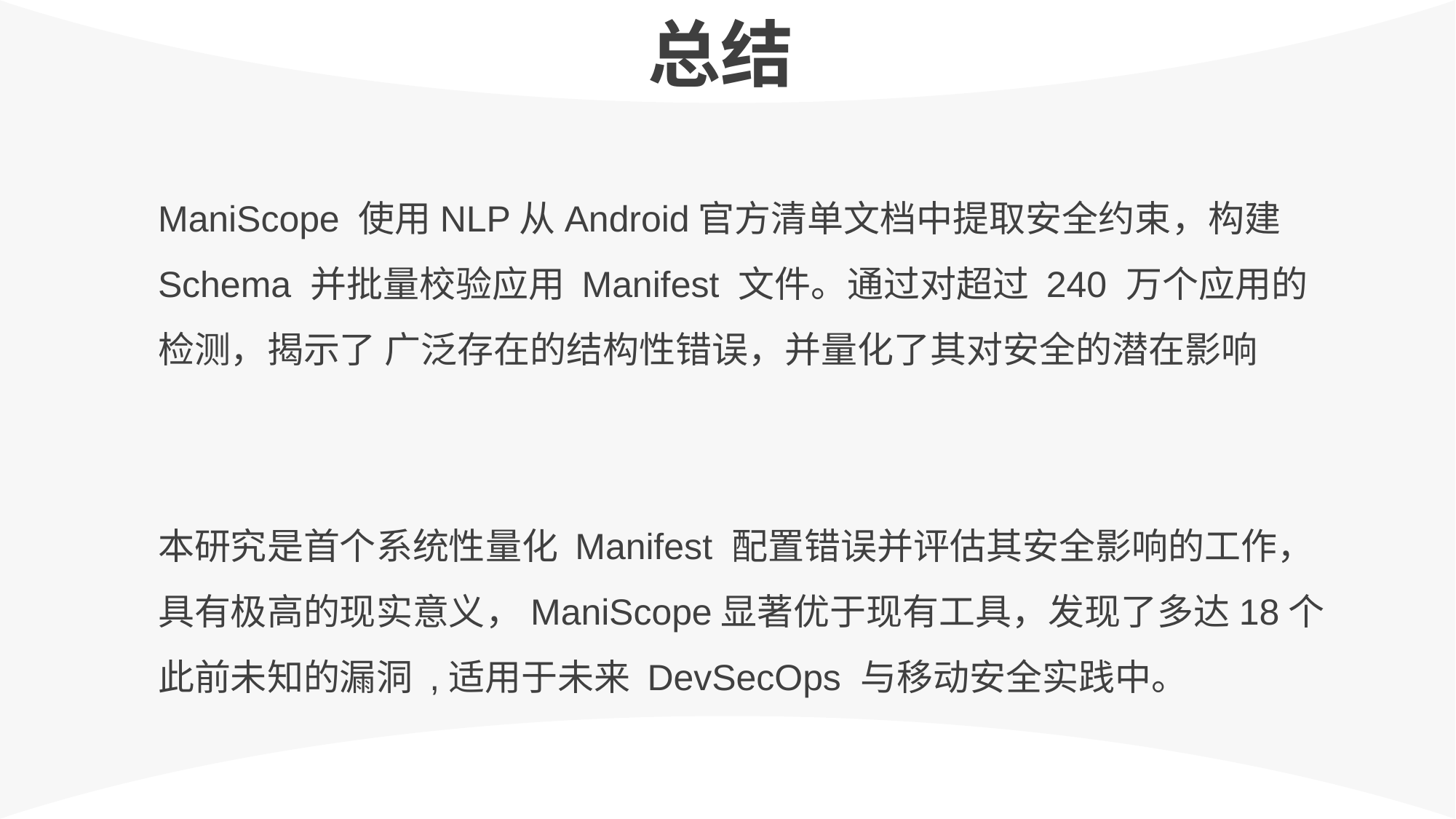

# 总结

ManiScope 使用NLP从Android官方清单文档中提取安全约束，构建 Schema 并批量校验应用 Manifest 文件。通过对超过 240 万个应用的检测，揭示了 广泛存在的结构性错误，并量化了其对安全的潜在影响

本研究是首个系统性量化 Manifest 配置错误并评估其安全影响的工作，具有极高的现实意义，ManiScope显著优于现有工具，发现了多达18个此前未知的漏洞 ,适用于未来 DevSecOps 与移动安全实践中。